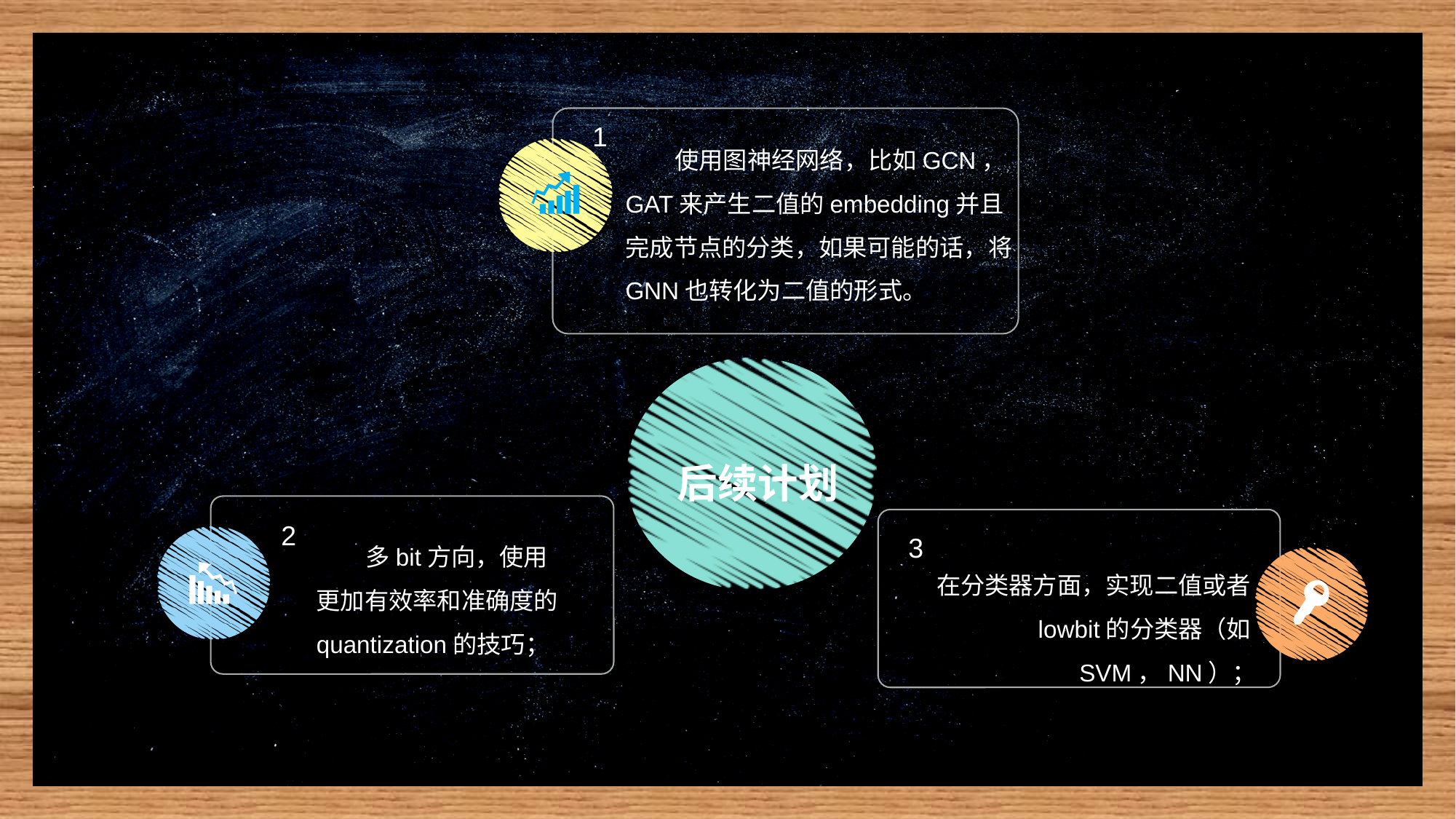

04
后续计划

1
        使用图神经网络，比如GCN，GAT来产生二值的embedding并且完成节点的分类，如果可能的话，将GNN也转化为二值的形式。

后续计划

2

3

        多bit方向，使用更加有效率和准确度的quantization的技巧；

在分类器方面，实现二值或者lowbit的分类器（如SVM，NN）；